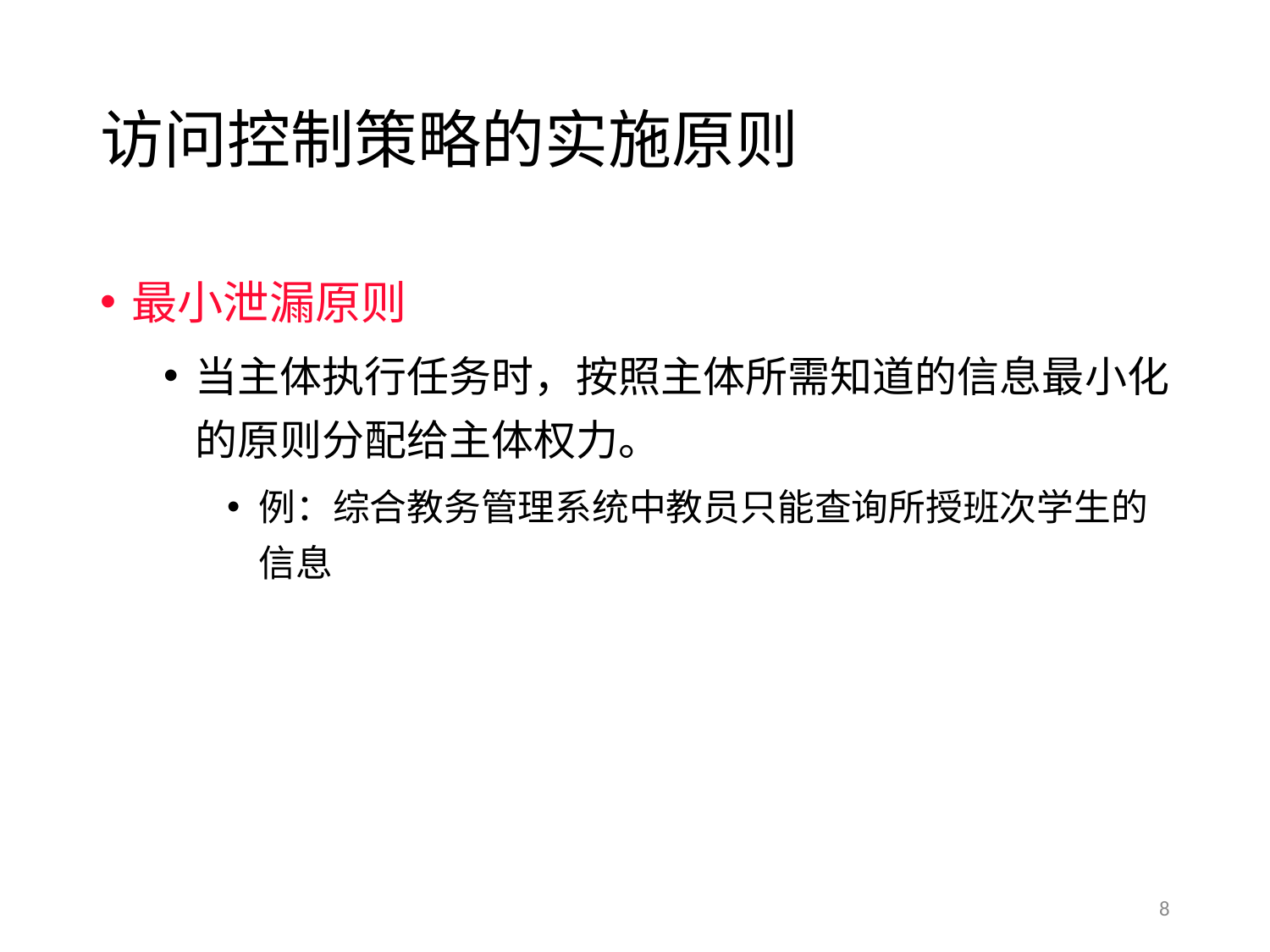

# 访问控制策略的实施原则
最小泄漏原则
当主体执行任务时，按照主体所需知道的信息最小化的原则分配给主体权力。
例：综合教务管理系统中教员只能查询所授班次学生的信息
8